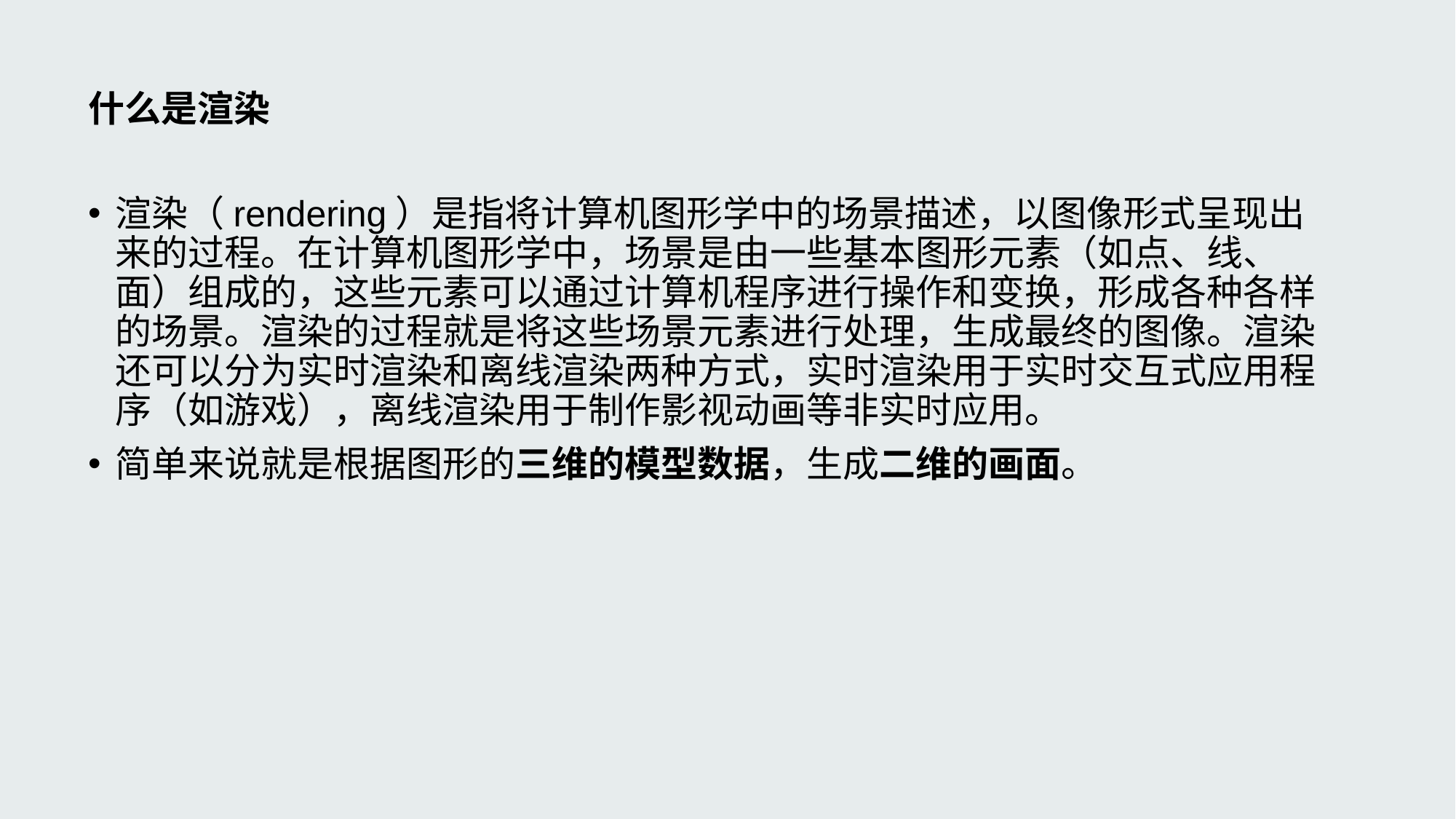

# 什么是渲染
渲染（rendering）是指将计算机图形学中的场景描述，以图像形式呈现出来的过程。在计算机图形学中，场景是由一些基本图形元素（如点、线、面）组成的，这些元素可以通过计算机程序进行操作和变换，形成各种各样的场景。渲染的过程就是将这些场景元素进行处理，生成最终的图像。渲染还可以分为实时渲染和离线渲染两种方式，实时渲染用于实时交互式应用程序（如游戏），离线渲染用于制作影视动画等非实时应用。
简单来说就是根据图形的三维的模型数据，生成二维的画面。